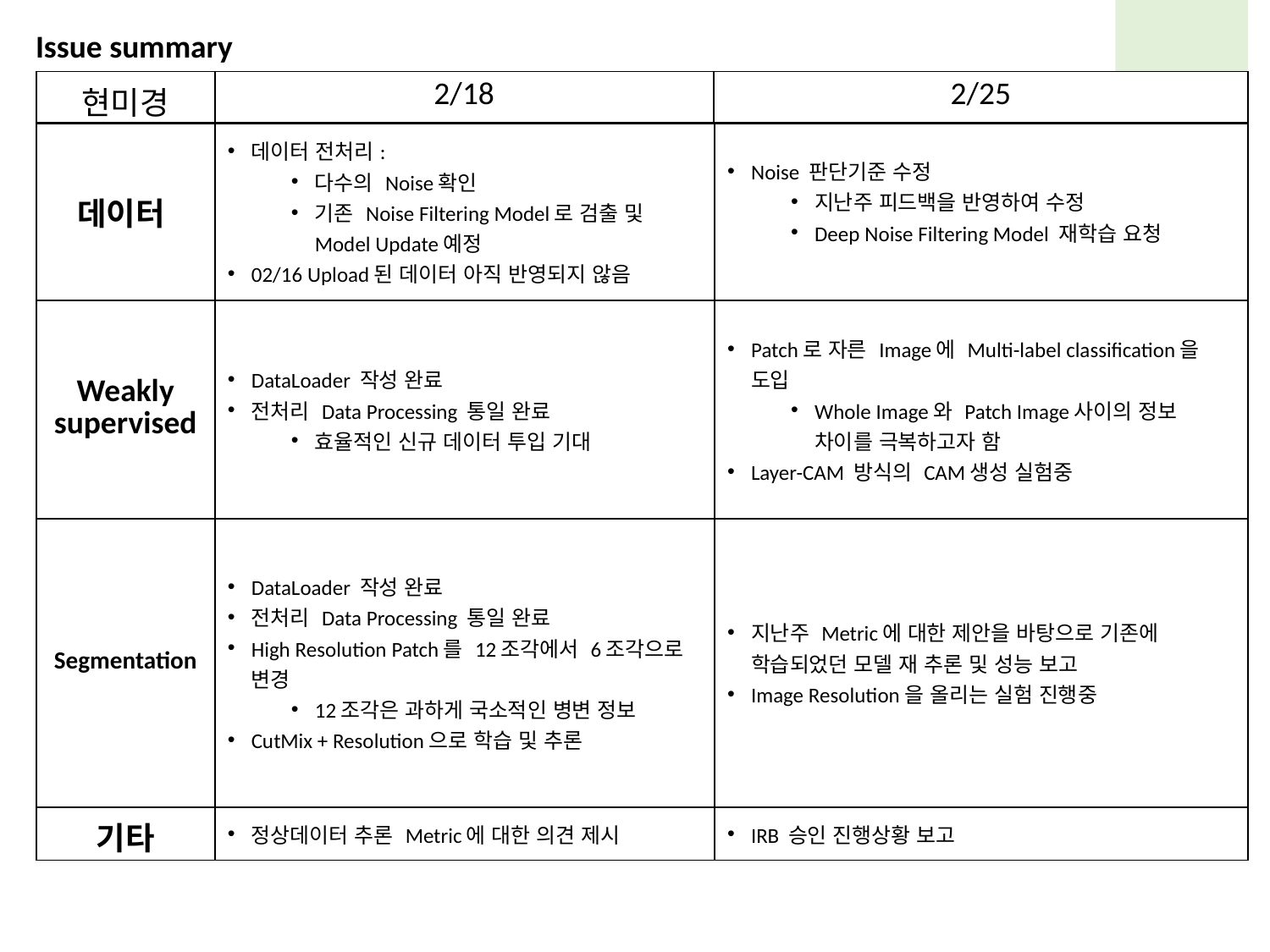

Issue summary
| 현미경 | 2/18 | 2/25 |
| --- | --- | --- |
|  |  |  |
| 데이터 | 데이터 전처리: 다수의 Noise확인 기존 Noise Filtering Model로 검출 및 Model Update예정 02/16 Upload된 데이터 아직 반영되지 않음 | Noise 판단기준 수정 지난주 피드백을 반영하여 수정 Deep Noise Filtering Model 재학습 요청 |
| --- | --- | --- |
| Weakly supervised | DataLoader 작성 완료 전처리 Data Processing 통일 완료 효율적인 신규 데이터 투입 기대 | Patch로 자른 Image에 Multi-label classification을 도입 Whole Image와 Patch Image사이의 정보 차이를 극복하고자 함 Layer-CAM 방식의 CAM생성 실험중 |
| Segmentation | DataLoader 작성 완료 전처리 Data Processing 통일 완료 High Resolution Patch를 12조각에서 6조각으로 변경 12조각은 과하게 국소적인 병변 정보 CutMix + Resolution으로 학습 및 추론 | 지난주 Metric에 대한 제안을 바탕으로 기존에 학습되었던 모델 재 추론 및 성능 보고 Image Resolution을 올리는 실험 진행중 |
| 기타 | 정상데이터 추론 Metric에 대한 의견 제시 | IRB 승인 진행상황 보고 |